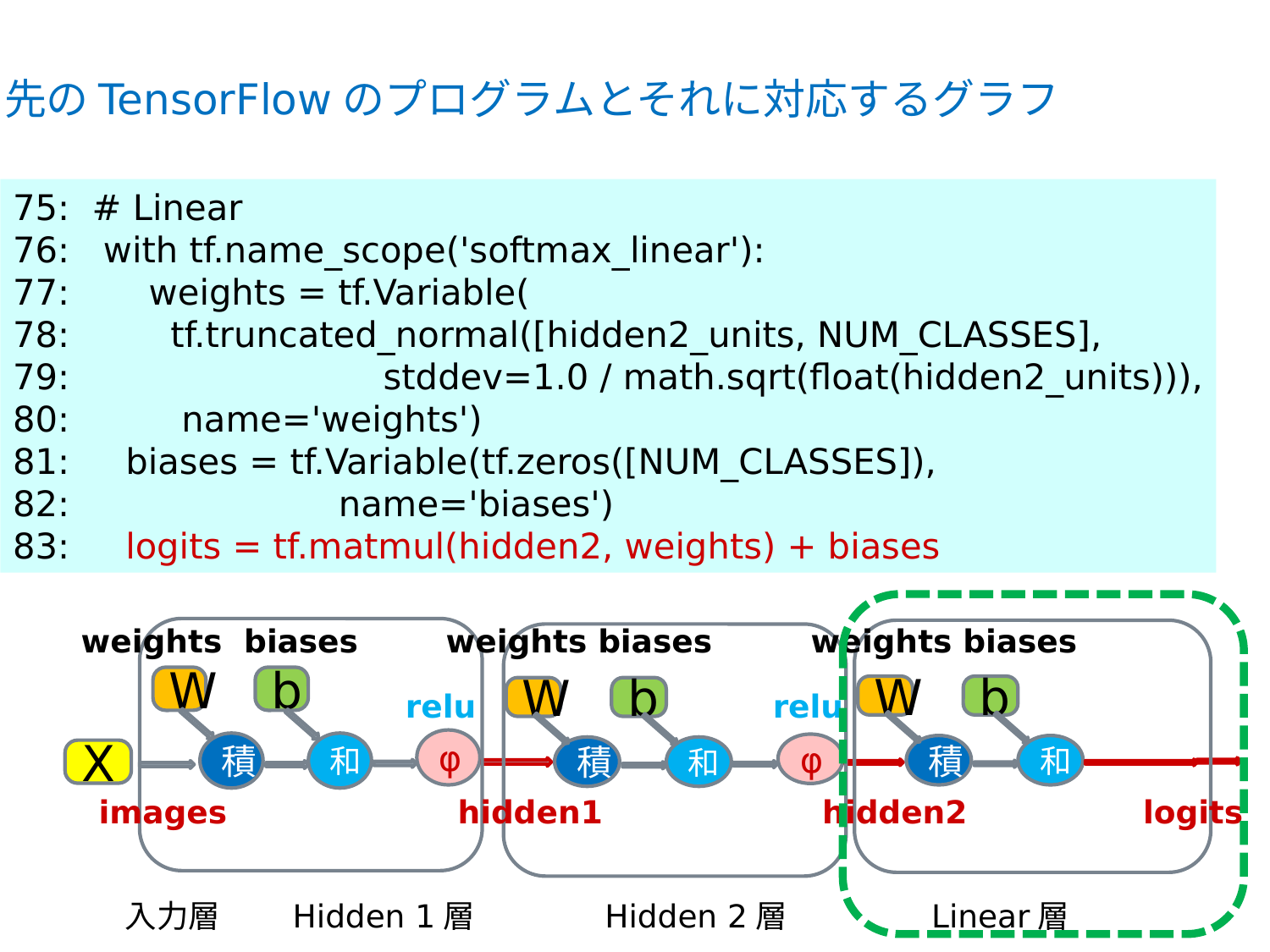

先のTensorFlowのプログラムとそれに対応するグラフ
75:  # Linear
76:   with tf.name_scope('softmax_linear'):
77: 　  weights = tf.Variable(
78:         tf.truncated_normal([hidden2_units, NUM_CLASSES],
79:                            stddev=1.0 / math.sqrt(float(hidden2_units))),
80:          name='weights')
81:     biases = tf.Variable(tf.zeros([NUM_CLASSES]),
82:                        name='biases')
83:     logits = tf.matmul(hidden2, weights) + biases

weights  biases        weights biases         weights biases

W
b

φ
積
和
X

W
b

積
和

W
b

φ
積
和

relu                           relu
images                     hidden1                    hidden2                logits
入力層         Hidden 1層                 Hidden 2層                   Linear層